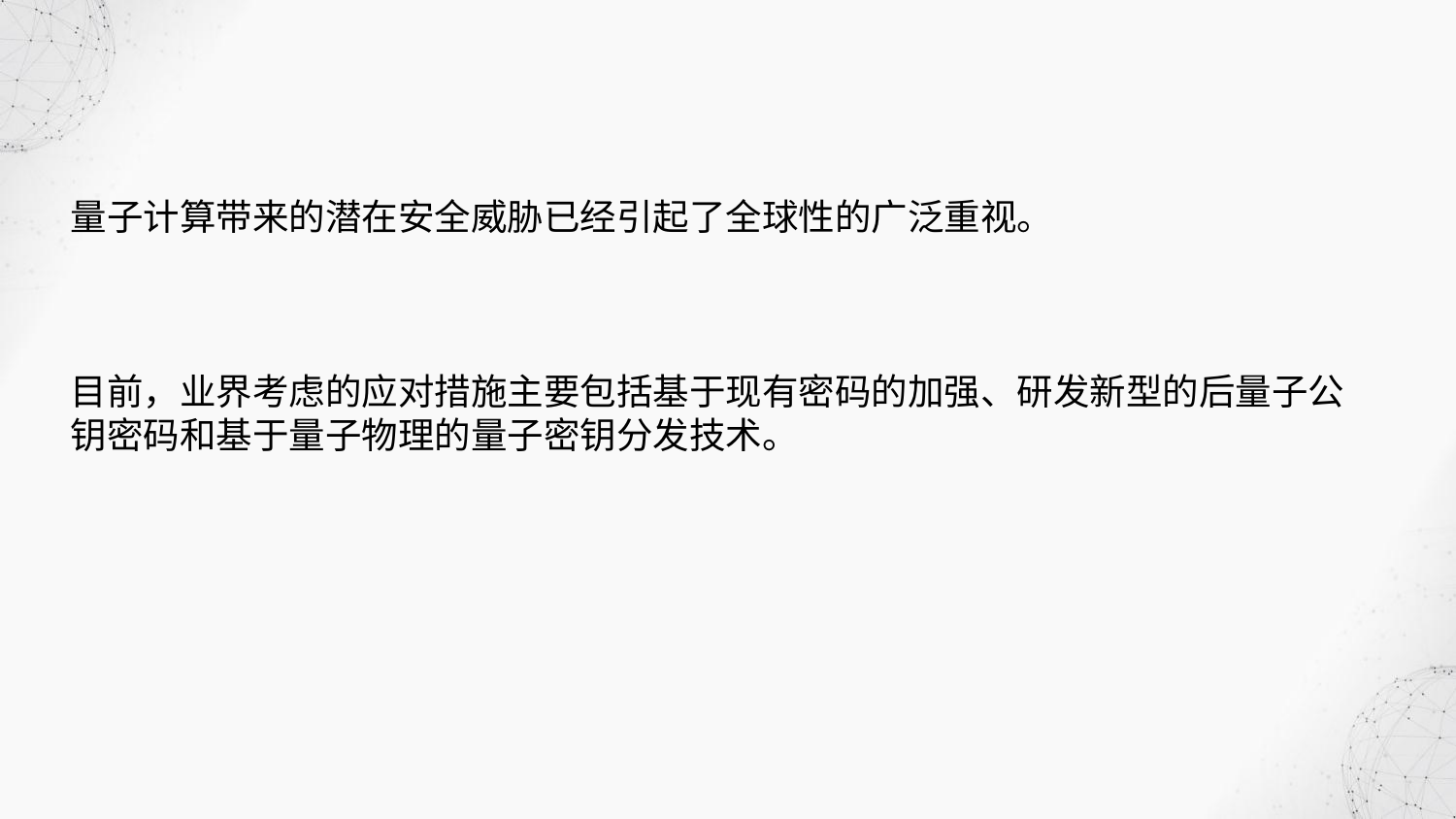

量子计算带来的潜在安全威胁已经引起了全球性的广泛重视。

目前，业界考虑的应对措施主要包括基于现有密码的加强、研发新型的后量子公钥密码和基于量子物理的量子密钥分发技术。